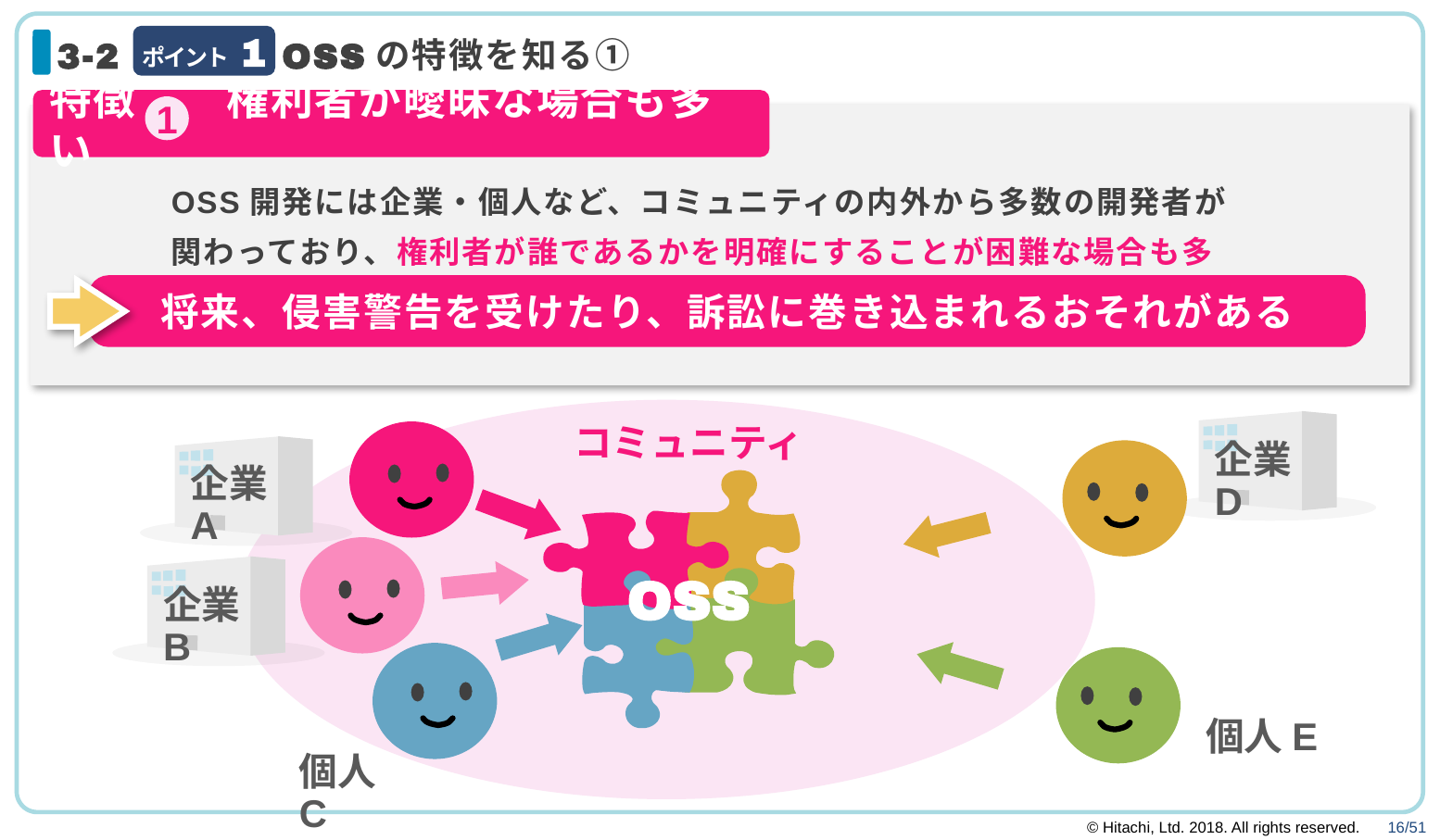

ポイント 1
# 3-2            OSSの特徴を知る①
特徴　　権利者が曖昧な場合も多い
1

OSS開発には企業・個人など、コミュニティの内外から多数の開発者が
関わっており、権利者が誰であるかを明確にすることが困難な場合も多い。

将来、侵害警告を受けたり、訴訟に巻き込まれるおそれがある

コミュニティ

企業D

企業A

OSS

企業B

個人E
個人C